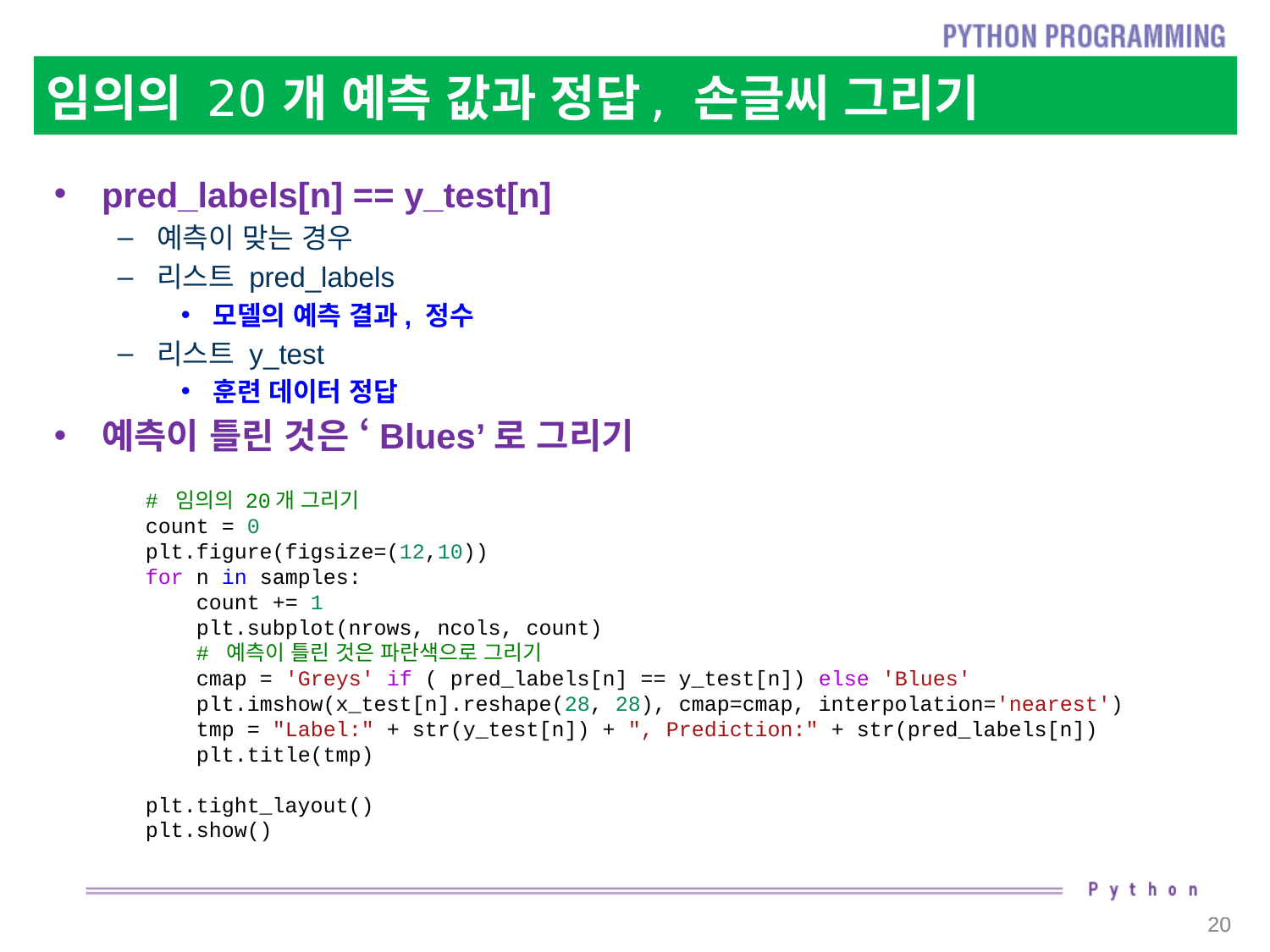

# 임의의 20개 예측 값과 정답, 손글씨 그리기
pred_labels[n] == y_test[n]
예측이 맞는 경우
리스트 pred_labels
모델의 예측 결과, 정수
리스트 y_test
훈련 데이터 정답
예측이 틀린 것은 ‘Blues’로 그리기
# 임의의 20개 그리기
count = 0
plt.figure(figsize=(12,10))
for n in samples:
    count += 1
    plt.subplot(nrows, ncols, count)
    # 예측이 틀린 것은 파란색으로 그리기
    cmap = 'Greys' if ( pred_labels[n] == y_test[n]) else 'Blues'
    plt.imshow(x_test[n].reshape(28, 28), cmap=cmap, interpolation='nearest')
    tmp = "Label:" + str(y_test[n]) + ", Prediction:" + str(pred_labels[n])
    plt.title(tmp)
plt.tight_layout()
plt.show()
20